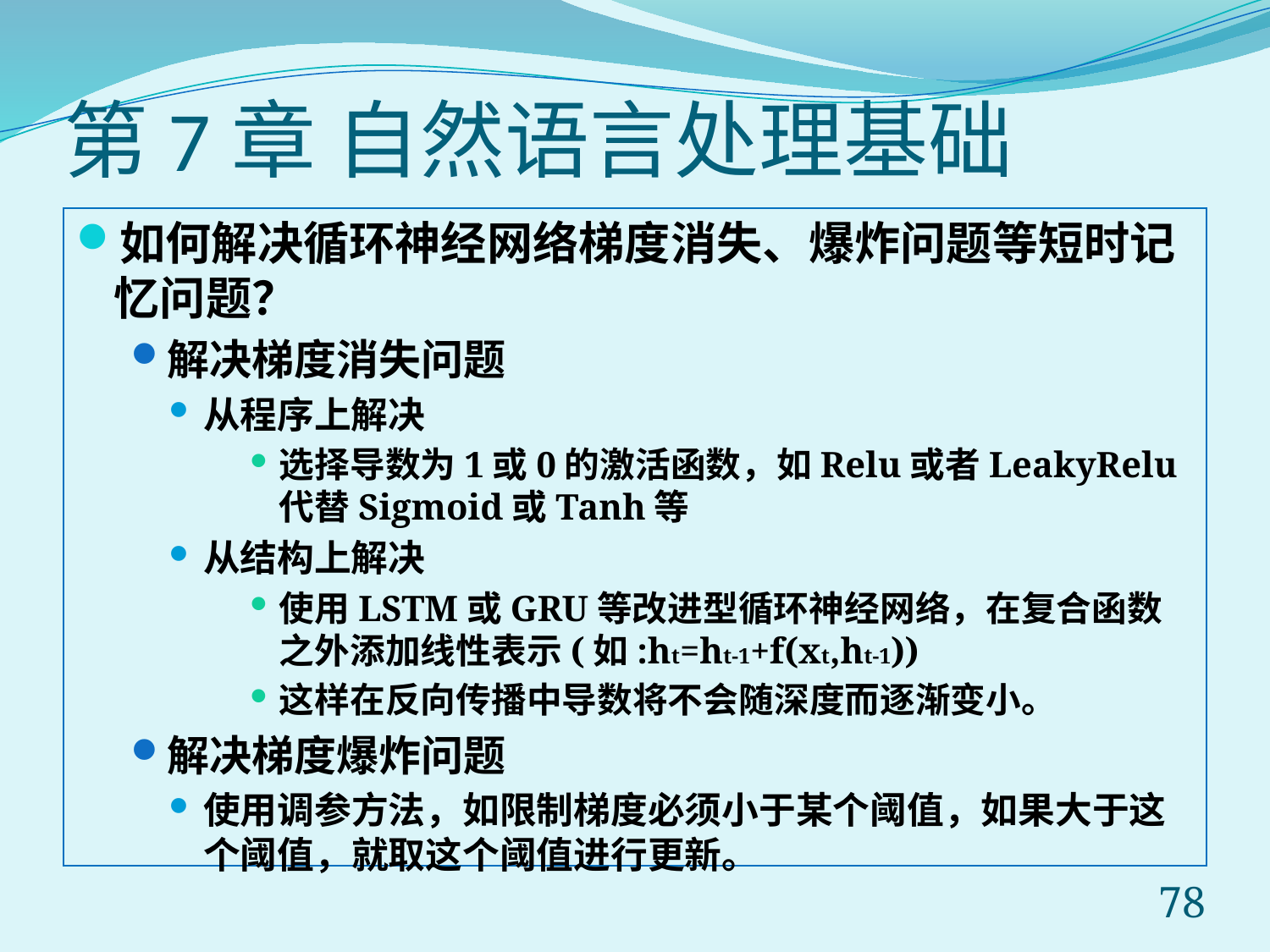

# 第7章 自然语言处理基础
如何解决循环神经网络梯度消失、爆炸问题等短时记忆问题？
解决梯度消失问题
从程序上解决
选择导数为1或0的激活函数，如Relu或者LeakyRelu代替Sigmoid或Tanh等
从结构上解决
使用LSTM或GRU等改进型循环神经网络，在复合函数之外添加线性表示(如:ht=ht-1+f(xt,ht-1))
这样在反向传播中导数将不会随深度而逐渐变小。
解决梯度爆炸问题
使用调参方法，如限制梯度必须小于某个阈值，如果大于这个阈值，就取这个阈值进行更新。
78